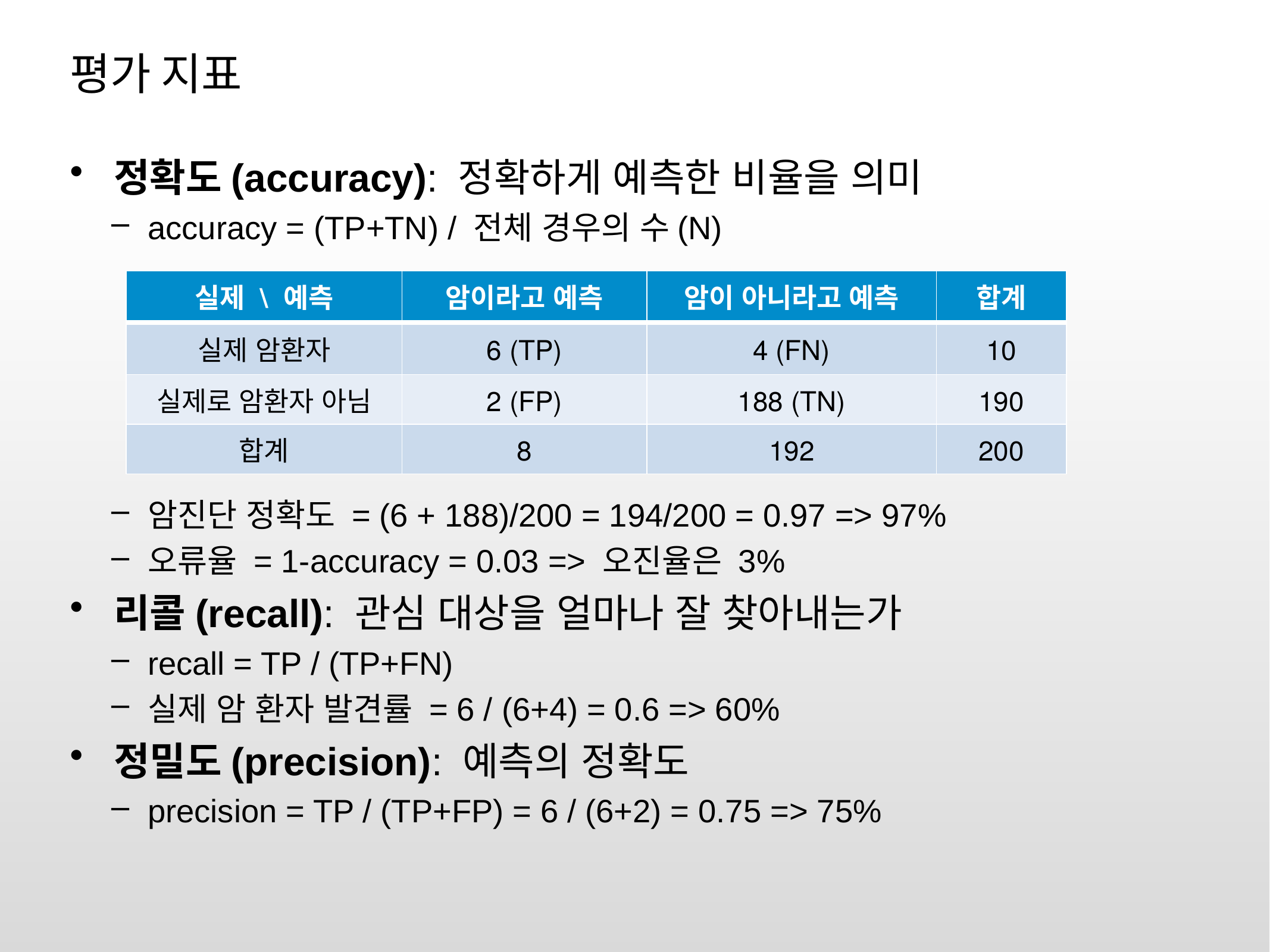

# 평가 지표
정확도(accuracy): 정확하게 예측한 비율을 의미
accuracy = (TP+TN) / 전체 경우의 수(N)

암진단 정확도 = (6 + 188)/200 = 194/200 = 0.97 => 97%
오류율 = 1-accuracy = 0.03 => 오진율은 3%
리콜(recall): 관심 대상을 얼마나 잘 찾아내는가
recall = TP / (TP+FN)
실제 암 환자 발견률 = 6 / (6+4) = 0.6 => 60%
정밀도(precision): 예측의 정확도
precision = TP / (TP+FP) = 6 / (6+2) = 0.75 => 75%
| 실제 \ 예측 | 암이라고 예측 | 암이 아니라고 예측 | 합계 |
| --- | --- | --- | --- |
| 실제 암환자 | 6 (TP) | 4 (FN) | 10 |
| 실제로 암환자 아님 | 2 (FP) | 188 (TN) | 190 |
| 합계 | 8 | 192 | 200 |
210